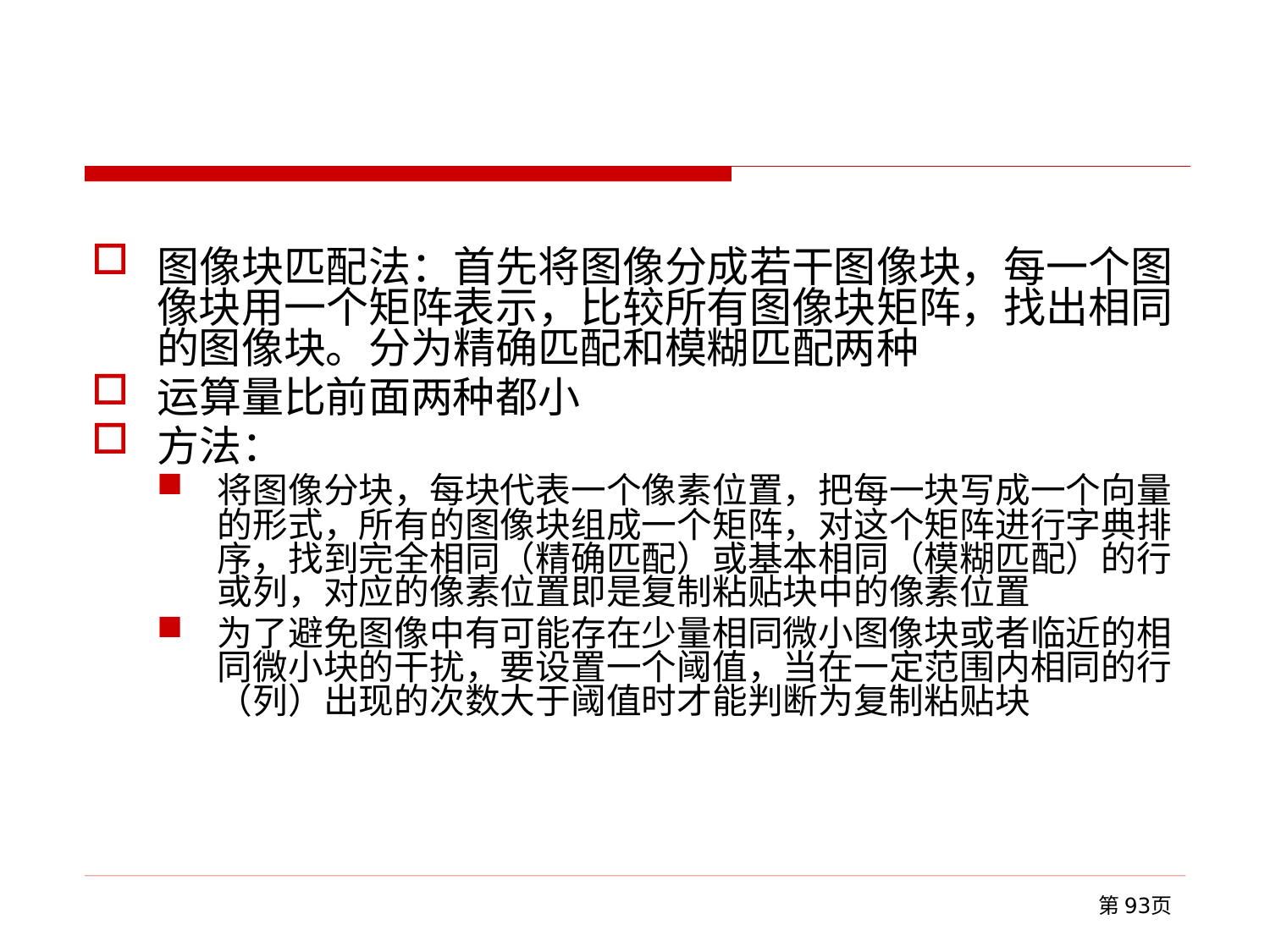

#
图像块匹配法：首先将图像分成若干图像块，每一个图像块用一个矩阵表示，比较所有图像块矩阵，找出相同的图像块。分为精确匹配和模糊匹配两种
运算量比前面两种都小
方法：
将图像分块，每块代表一个像素位置，把每一块写成一个向量的形式，所有的图像块组成一个矩阵，对这个矩阵进行字典排序，找到完全相同（精确匹配）或基本相同（模糊匹配）的行或列，对应的像素位置即是复制粘贴块中的像素位置
为了避免图像中有可能存在少量相同微小图像块或者临近的相同微小块的干扰，要设置一个阈值，当在一定范围内相同的行（列）出现的次数大于阈值时才能判断为复制粘贴块

93